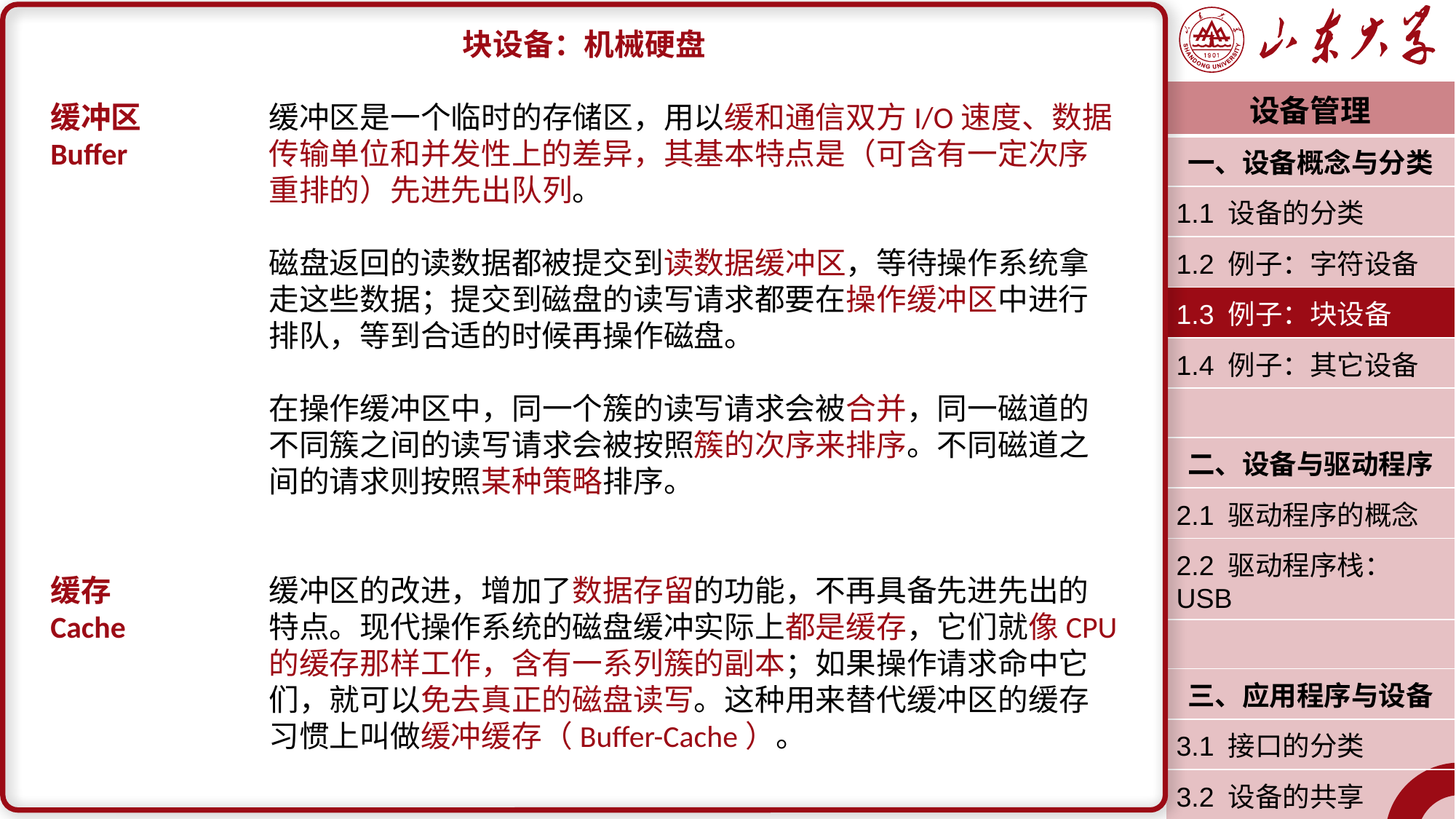

块设备：机械硬盘

缓冲区		缓冲区是一个临时的存储区，用以缓和通信双方I/O速度、数据Buffer		传输单位和并发性上的差异，其基本特点是（可含有一定次序		重排的）先进先出队列。

		磁盘返回的读数据都被提交到读数据缓冲区，等待操作系统拿		走这些数据；提交到磁盘的读写请求都要在操作缓冲区中进行		排队，等到合适的时候再操作磁盘。

		在操作缓冲区中，同一个簇的读写请求会被合并，同一磁道的		不同簇之间的读写请求会被按照簇的次序来排序。不同磁道之		间的请求则按照某种策略排序。

缓存		缓冲区的改进，增加了数据存留的功能，不再具备先进先出的Cache		特点。现代操作系统的磁盘缓冲实际上都是缓存，它们就像CPU		的缓存那样工作，含有一系列簇的副本；如果操作请求命中它		们，就可以免去真正的磁盘读写。这种用来替代缓冲区的缓存		习惯上叫做缓冲缓存（Buffer-Cache）。
| 设备管理 |
| --- |
| 一、设备概念与分类 |
| 1.1 设备的分类 |
| 1.2 例子：字符设备 |
| 1.3 例子：块设备 |
| 1.4 例子：其它设备 |
|  |
| 二、设备与驱动程序 |
| 2.1 驱动程序的概念 |
| 2.2 驱动程序栈：USB |
|  |
| 三、应用程序与设备 |
| 3.1 接口的分类 |
| 3.2 设备的共享 |
| 潘润宇 2023.04 |